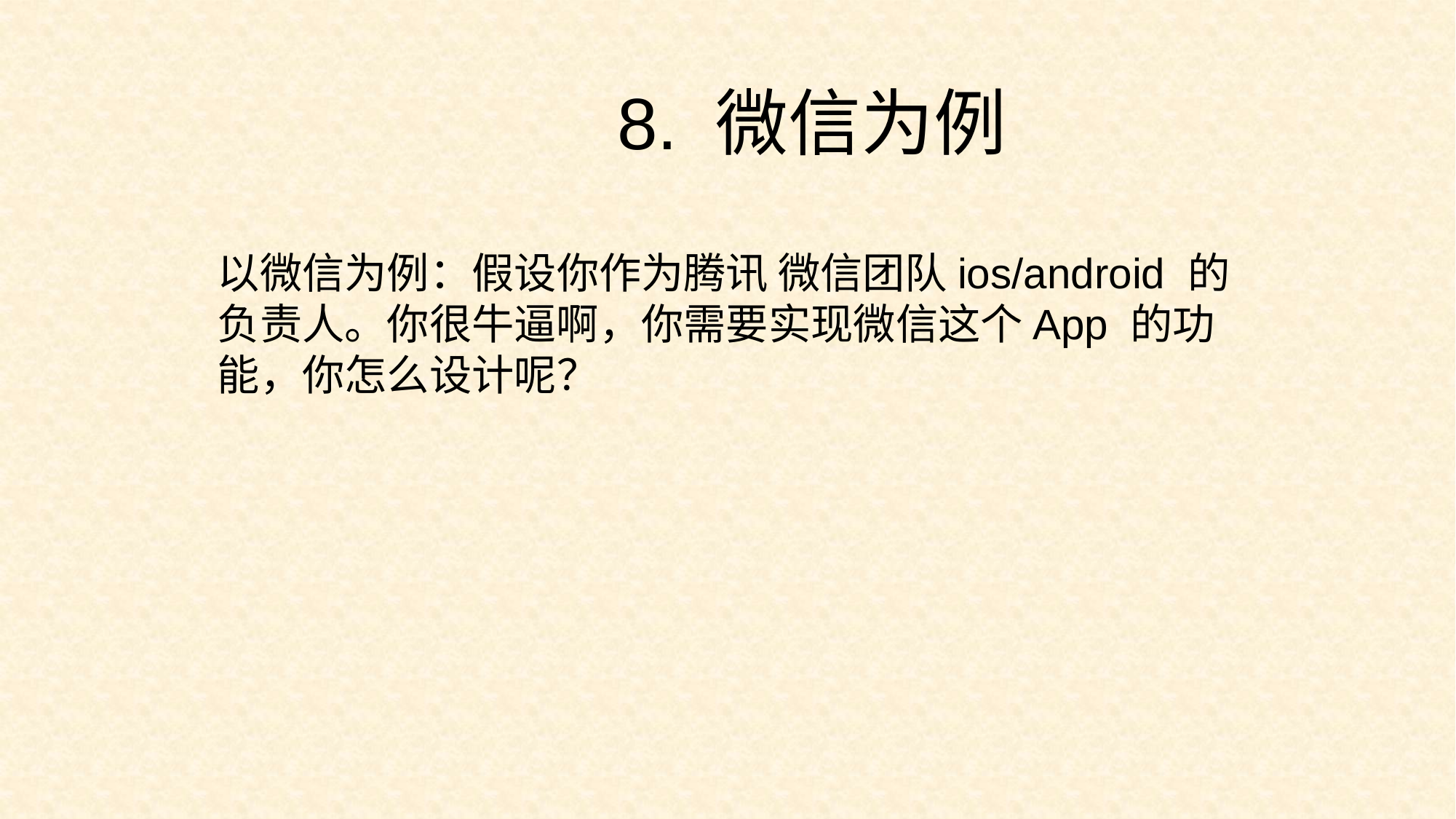

8. 微信为例
以微信为例：假设你作为腾讯 微信团队ios/android 的负责人。你很牛逼啊，你需要实现微信这个App 的功能，你怎么设计呢？